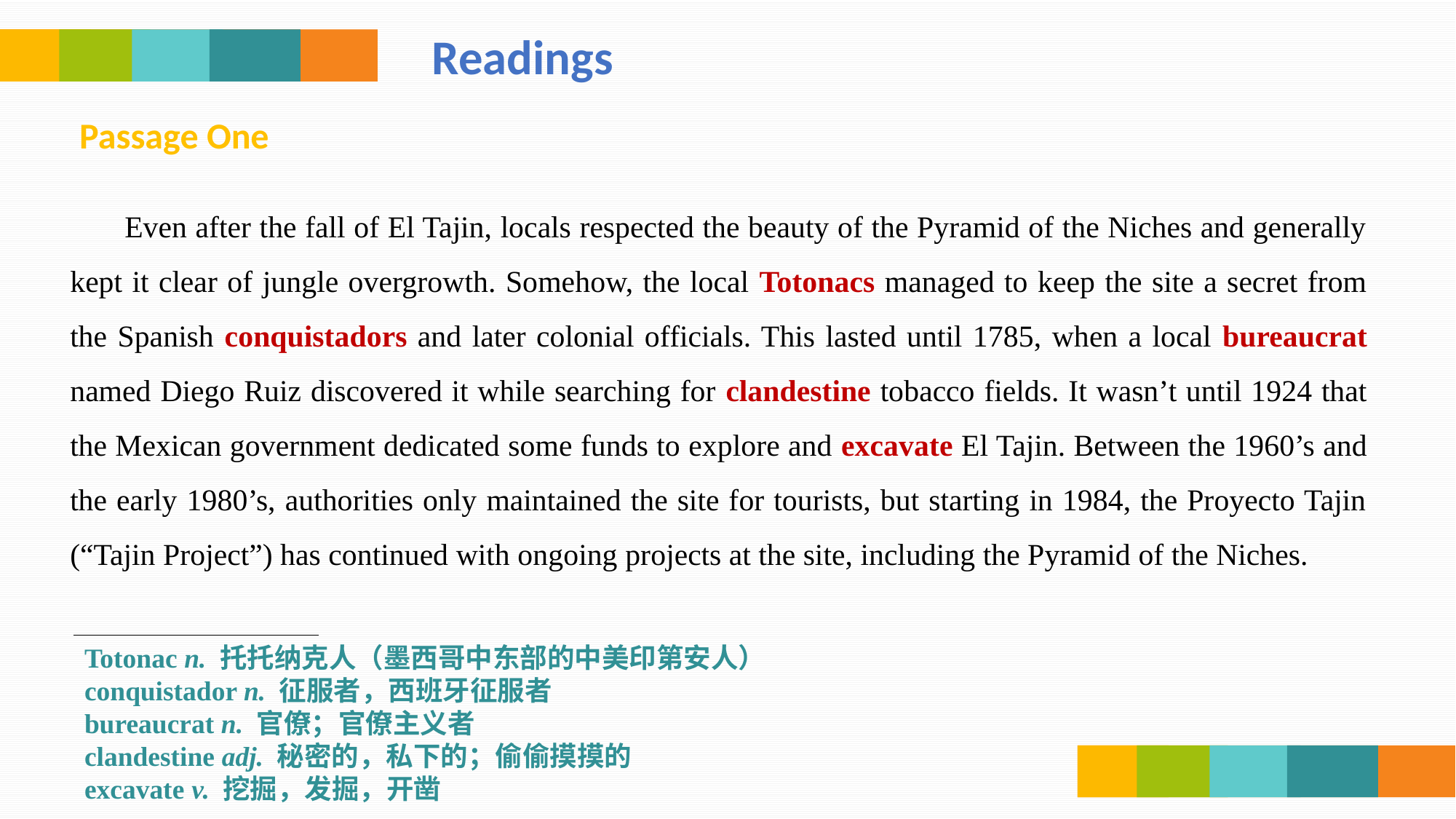

Readings

Passage One
Even after the fall of El Tajin, locals respected the beauty of the Pyramid of the Niches and generally kept it clear of jungle overgrowth. Somehow, the local Totonacs managed to keep the site a secret from the Spanish conquistadors and later colonial officials. This lasted until 1785, when a local bureaucrat named Diego Ruiz discovered it while searching for clandestine tobacco fields. It wasn’t until 1924 that the Mexican government dedicated some funds to explore and excavate El Tajin. Between the 1960’s and the early 1980’s, authorities only maintained the site for tourists, but starting in 1984, the Proyecto Tajin (“Tajin Project”) has continued with ongoing projects at the site, including the Pyramid of the Niches.
Totonac n. 托托纳克人（墨西哥中东部的中美印第安人）
conquistador n. 征服者，西班牙征服者
bureaucrat n. 官僚；官僚主义者
clandestine adj. 秘密的，私下的；偷偷摸摸的
excavate v. 挖掘，发掘，开凿